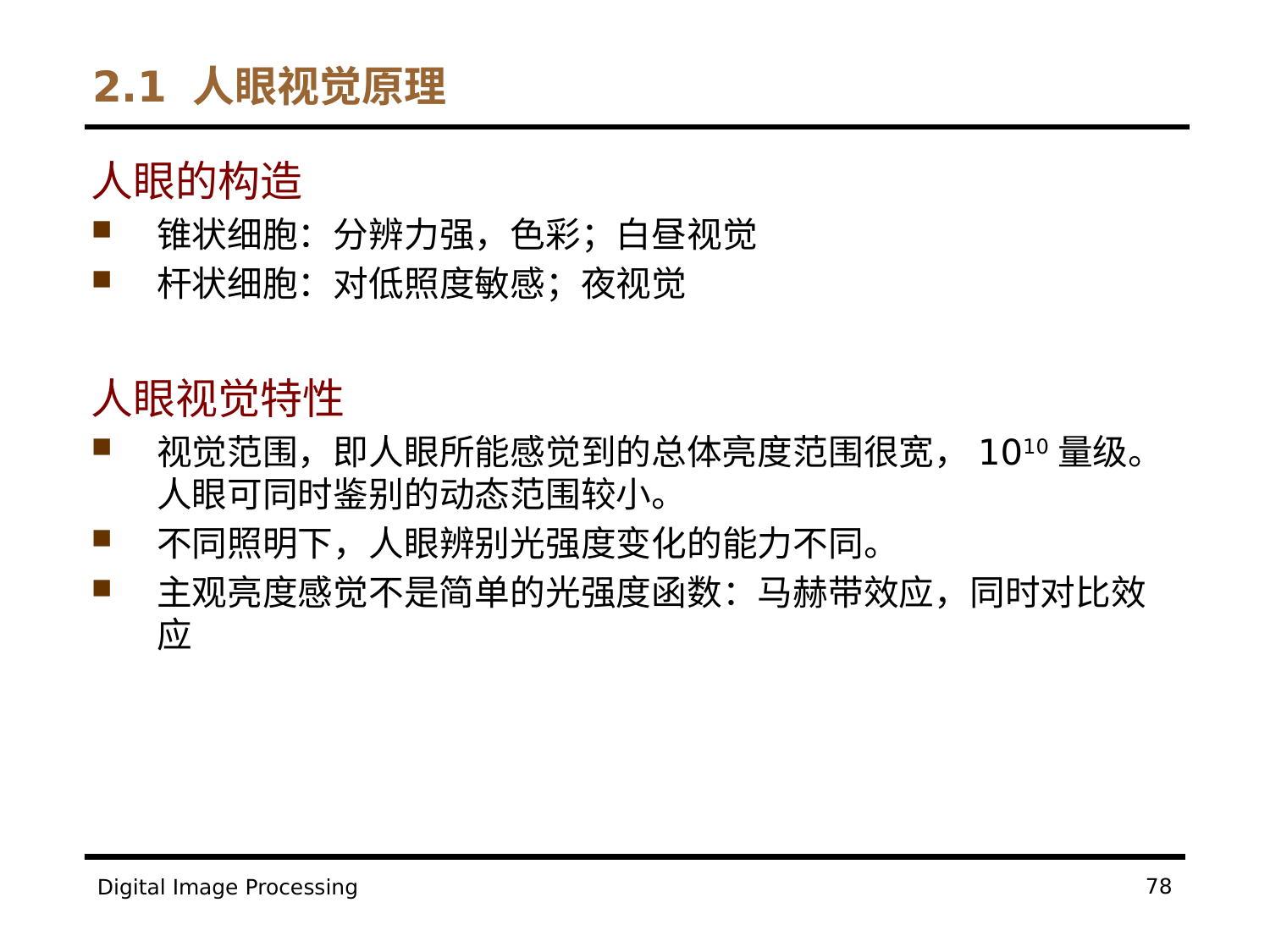

# 2.1 人眼视觉原理
人眼的构造
锥状细胞：分辨力强，色彩；白昼视觉
杆状细胞：对低照度敏感；夜视觉

人眼视觉特性
视觉范围，即人眼所能感觉到的总体亮度范围很宽，1010量级。人眼可同时鉴别的动态范围较小。
不同照明下，人眼辨别光强度变化的能力不同。
主观亮度感觉不是简单的光强度函数：马赫带效应，同时对比效应

78
Digital Image Processing